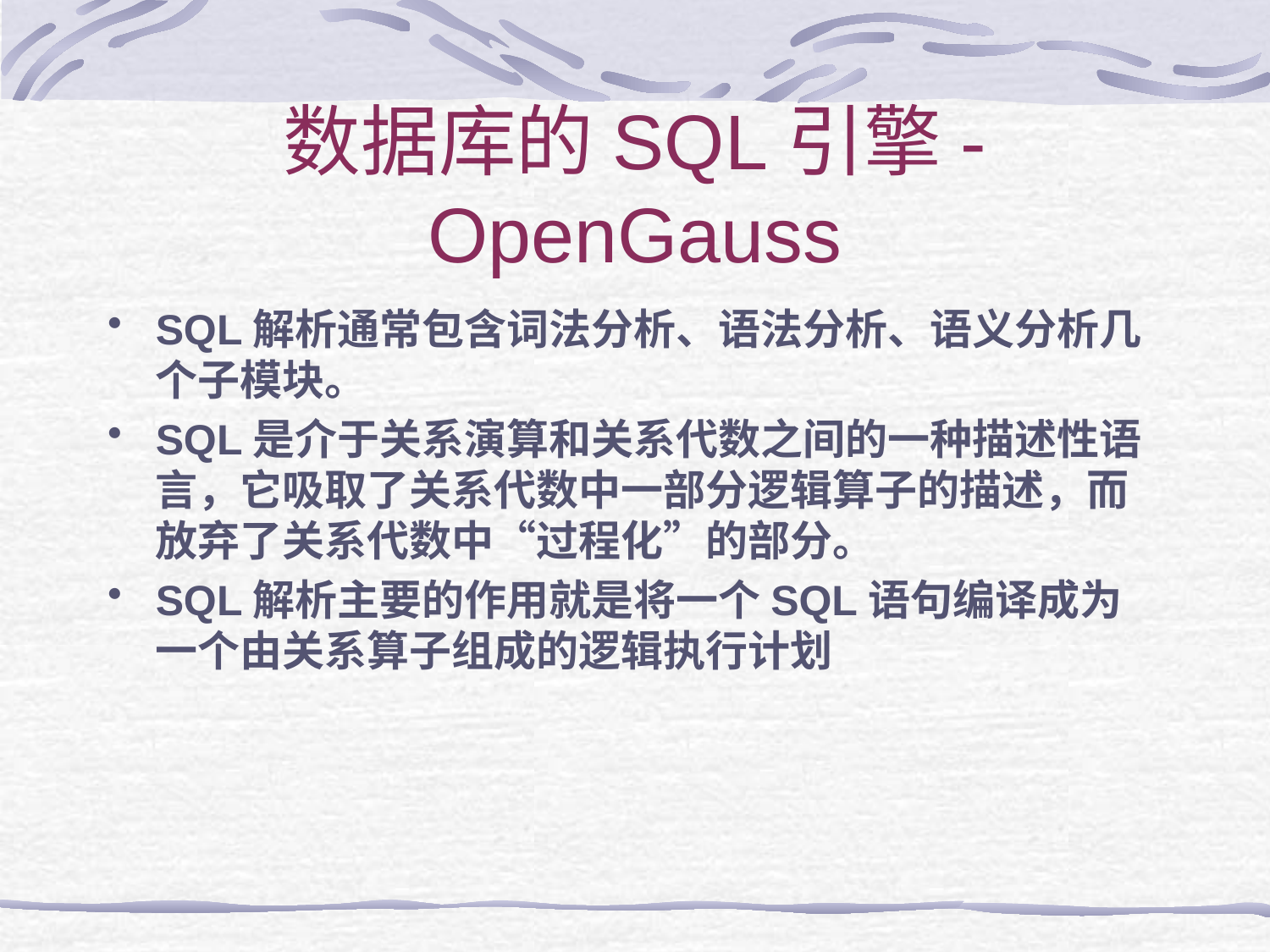

# 数据库的SQL引擎-OpenGauss
SQL解析通常包含词法分析、语法分析、语义分析几个子模块。
SQL是介于关系演算和关系代数之间的一种描述性语言，它吸取了关系代数中一部分逻辑算子的描述，而放弃了关系代数中“过程化”的部分。
SQL解析主要的作用就是将一个SQL语句编译成为一个由关系算子组成的逻辑执行计划